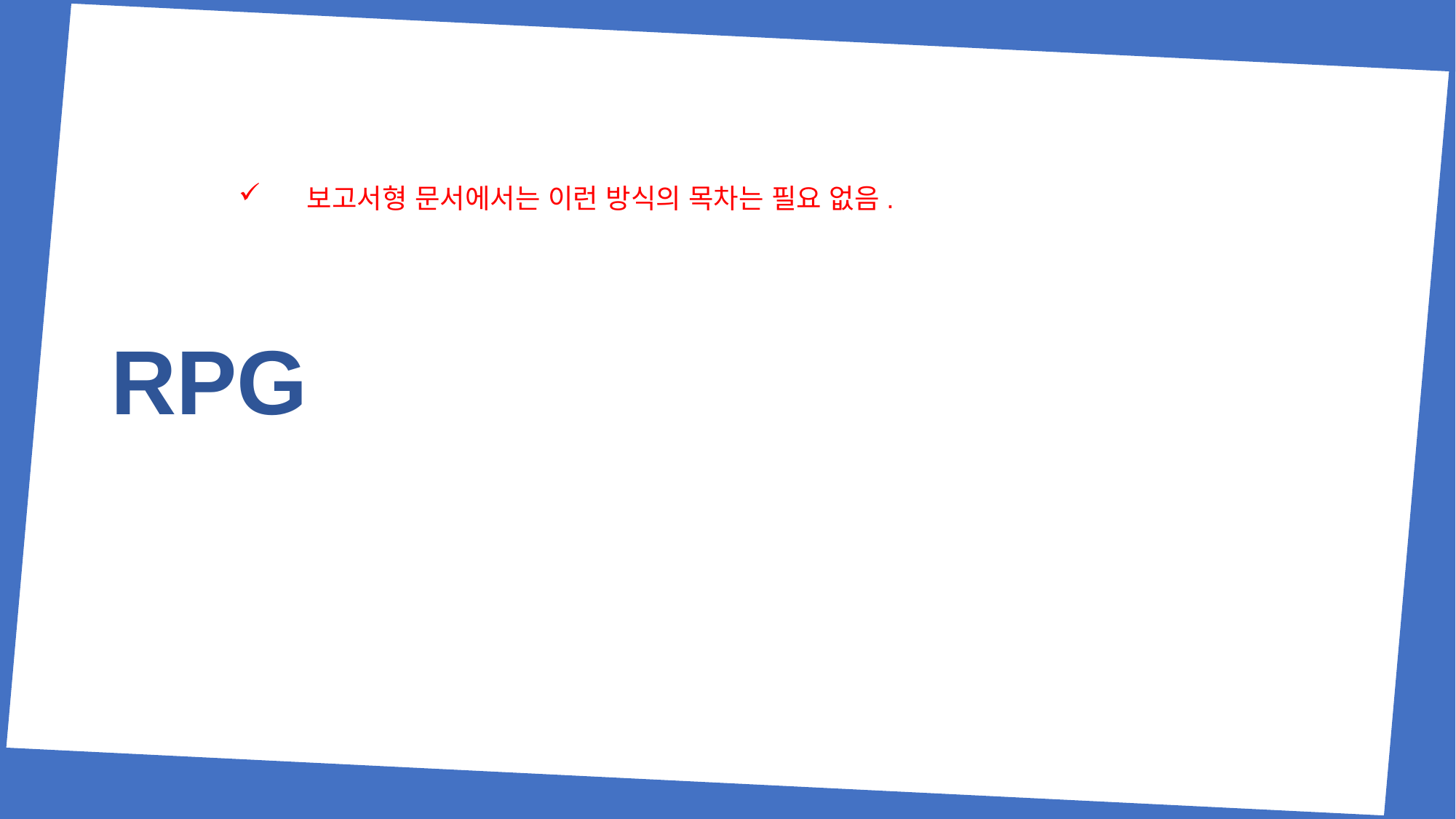

보고서형 문서에서는 이런 방식의 목차는 필요 없음.
# RPG